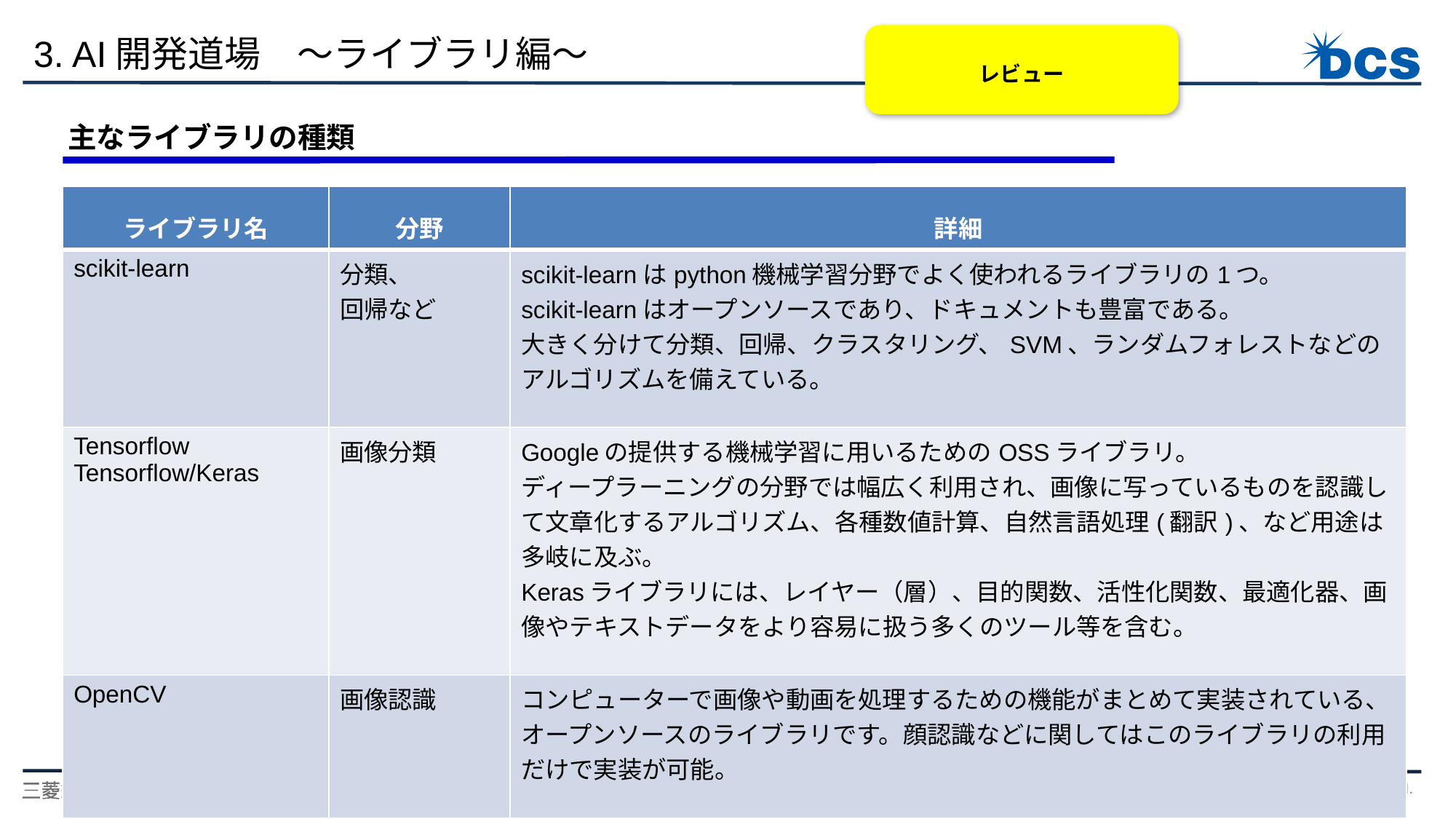

レビュー
3. AI開発道場　～ライブラリ編～
主なライブラリの種類
| ライブラリ名 | 分野 | 詳細 |
| --- | --- | --- |
| scikit-learn | 分類、 回帰など | scikit-learnはpython機械学習分野でよく使われるライブラリの1つ。 scikit-learnはオープンソースであり、ドキュメントも豊富である。 大きく分けて分類、回帰、クラスタリング、SVM、ランダムフォレストなどのアルゴリズムを備えている。 |
| Tensorflow Tensorflow/Keras | 画像分類 | Googleの提供する機械学習に用いるためのOSSライブラリ。 ディープラーニングの分野では幅広く利用され、画像に写っているものを認識して文章化するアルゴリズム、各種数値計算、自然言語処理(翻訳)、など用途は多岐に及ぶ。 Kerasライブラリには、レイヤー（層）、目的関数、活性化関数、最適化器、画像やテキストデータをより容易に扱う多くのツール等を含む。 |
| OpenCV | 画像認識 | コンピューターで画像や動画を処理するための機能がまとめて実装されている、オープンソースのライブラリです。顔認識などに関してはこのライブラリの利用だけで実装が可能。 |